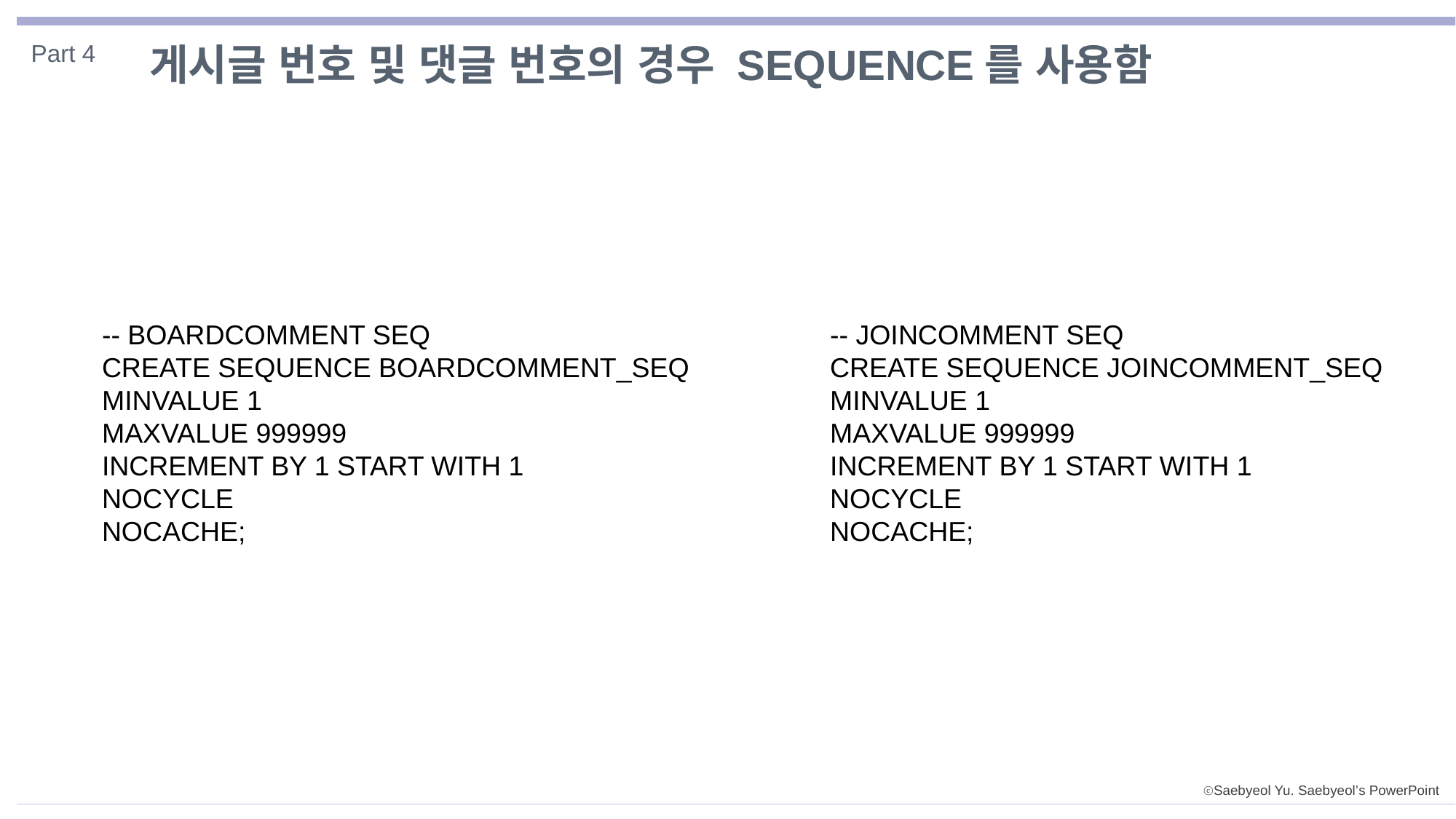

게시글 번호 및 댓글 번호의 경우 SEQUENCE를 사용함
Part 4
-- JOINCOMMENT SEQ
CREATE SEQUENCE JOINCOMMENT_SEQ
MINVALUE 1
MAXVALUE 999999
INCREMENT BY 1 START WITH 1
NOCYCLE
NOCACHE;
-- BOARDCOMMENT SEQ
CREATE SEQUENCE BOARDCOMMENT_SEQ
MINVALUE 1
MAXVALUE 999999
INCREMENT BY 1 START WITH 1
NOCYCLE
NOCACHE;
ⓒSaebyeol Yu. Saebyeol’s PowerPoint